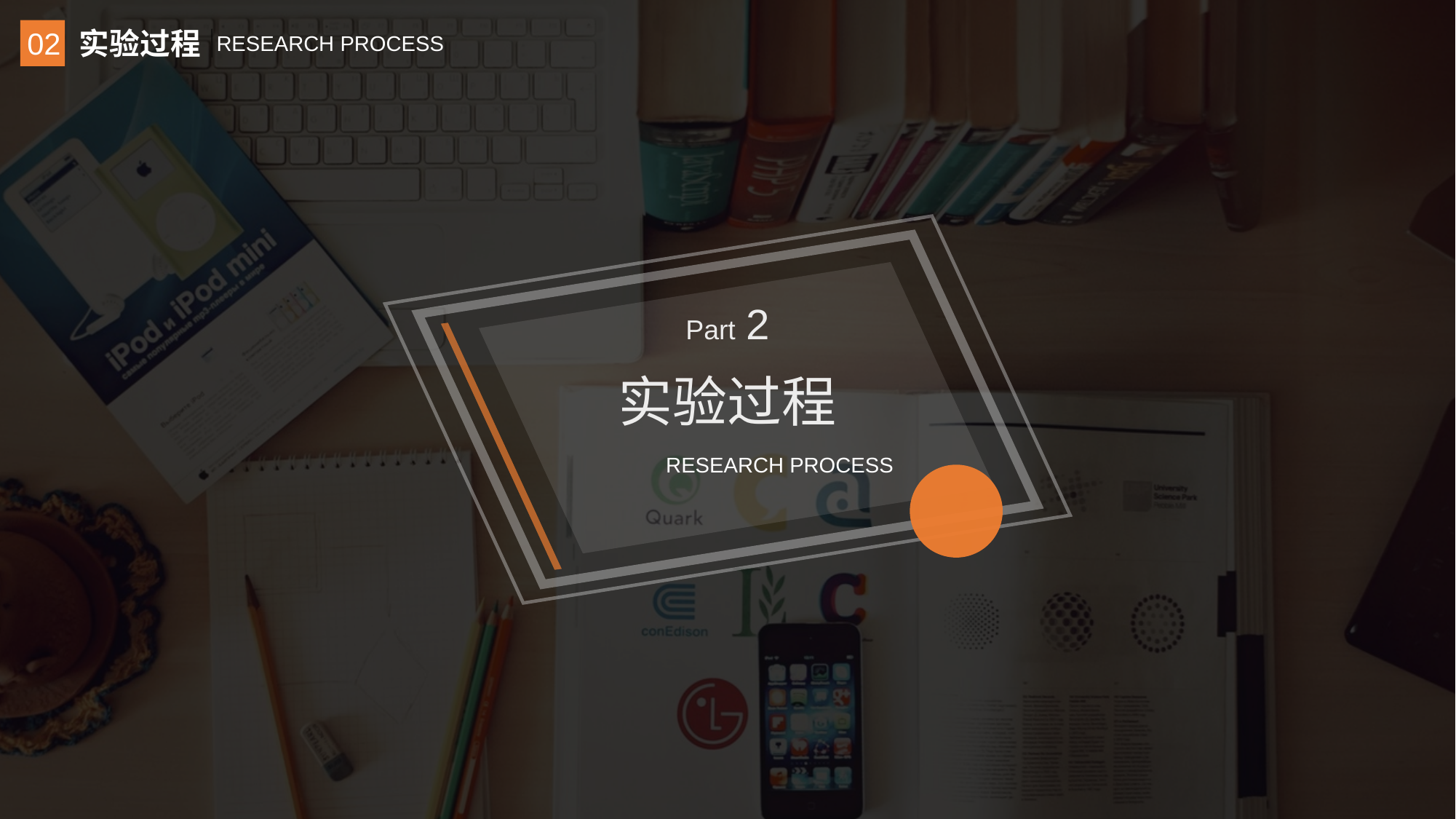

02
实验过程

 RESEARCH PROCESS

Part 2
实验过程

 RESEARCH PROCESS